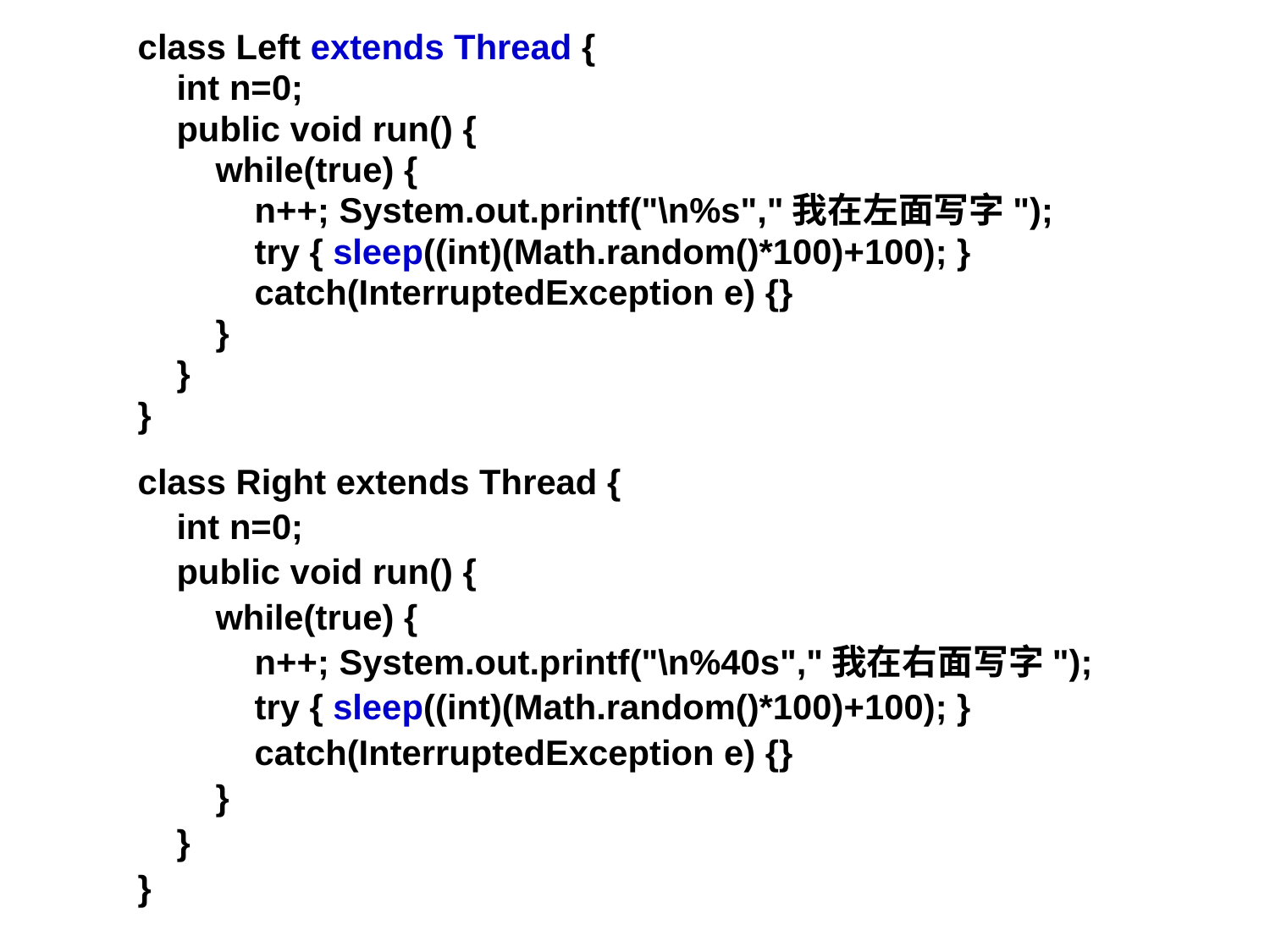

class Left extends Thread {
    int n=0;
    public void run() {
        while(true) {
            n++; System.out.printf("\n%s","我在左面写字");
            try { sleep((int)(Math.random()*100)+100); }
            catch(InterruptedException e) {}
        }
    }
}

class Right extends Thread {
    int n=0;
    public void run() {
        while(true) {
            n++; System.out.printf("\n%40s","我在右面写字");
            try { sleep((int)(Math.random()*100)+100); }
            catch(InterruptedException e) {}
        }
    }
}